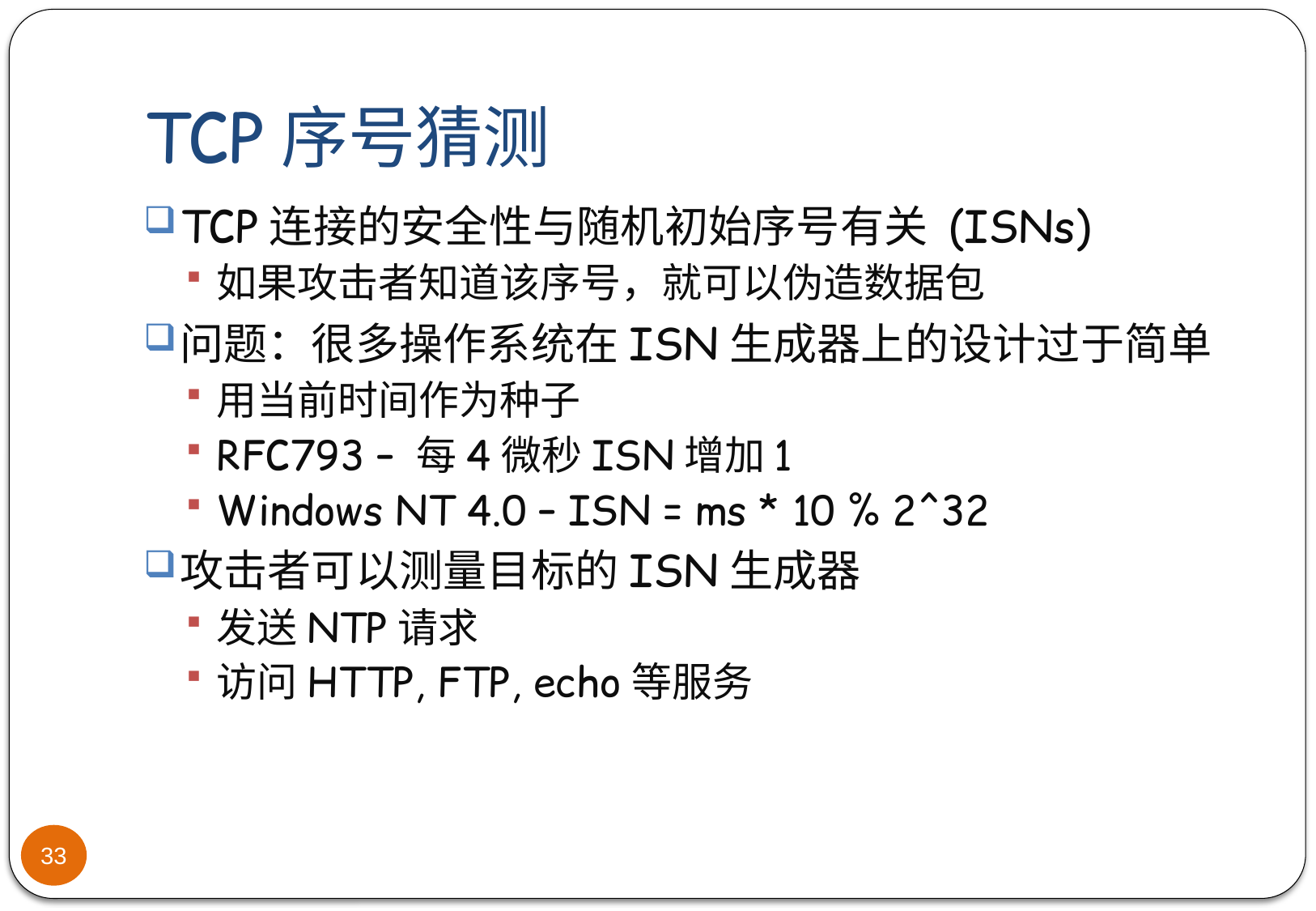

# TCP序号猜测
TCP连接的安全性与随机初始序号有关 (ISNs)
如果攻击者知道该序号，就可以伪造数据包
问题：很多操作系统在ISN生成器上的设计过于简单
用当前时间作为种子
RFC793 – 每4微秒ISN增加1
Windows NT 4.0 – ISN = ms * 10 % 2^32
攻击者可以测量目标的ISN生成器
发送NTP请求
访问HTTP, FTP, echo等服务
33